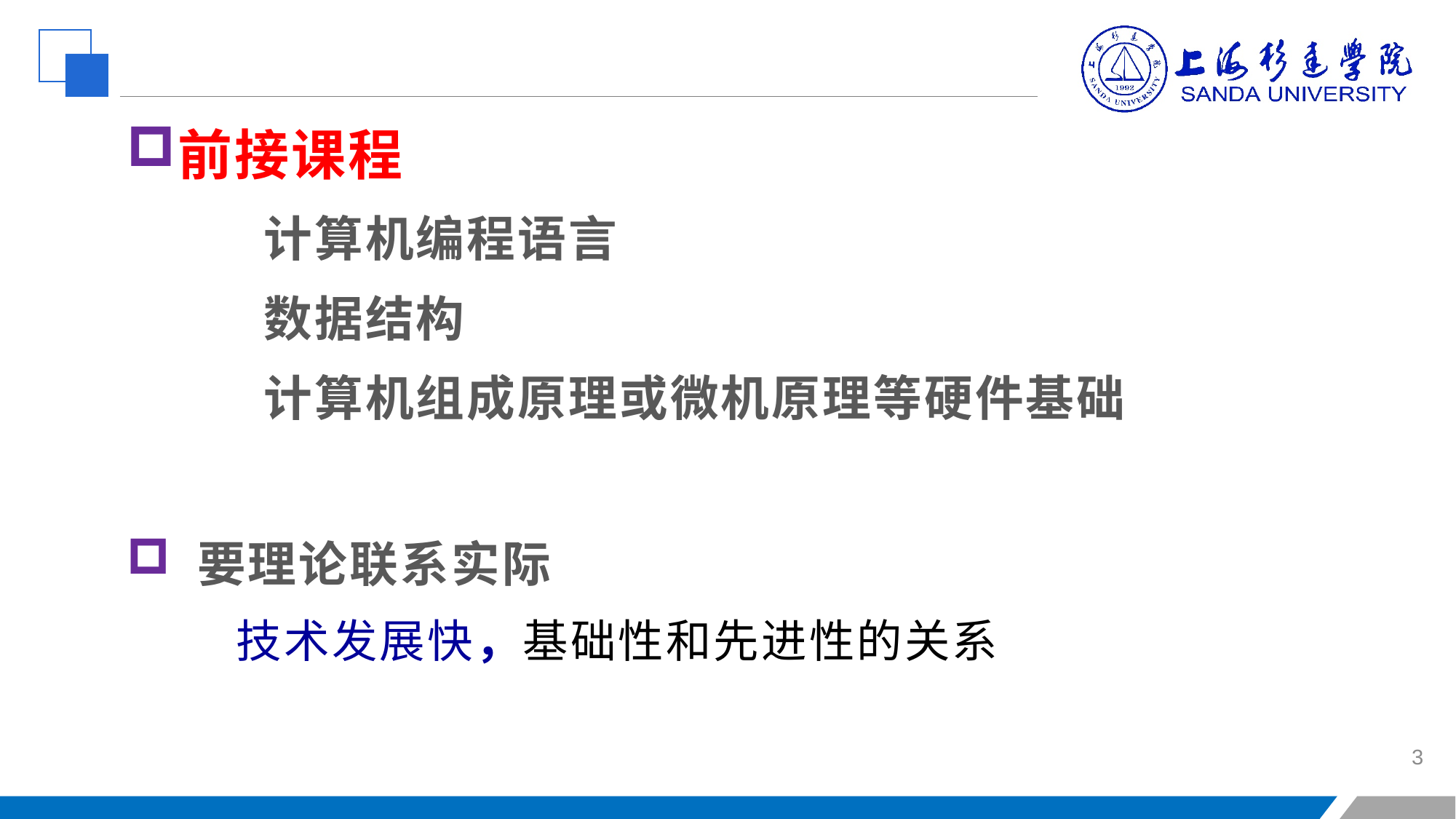

前接课程
	计算机编程语言
	数据结构
	计算机组成原理或微机原理等硬件基础

 要理论联系实际
技术发展快，基础性和先进性的关系
3